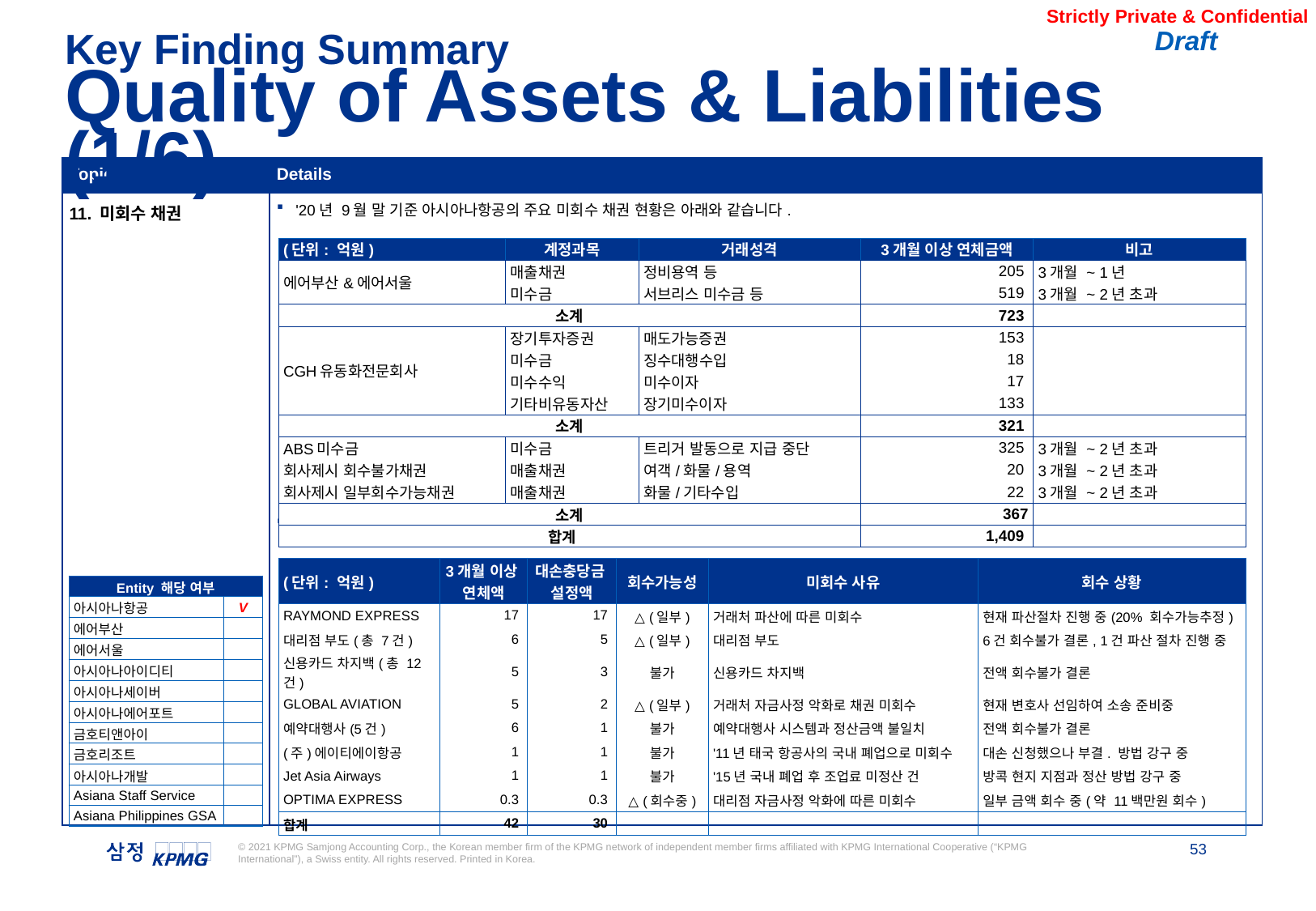

Key Finding Summary
Quality of Assets & Liabilities (1/6)
| Topic | Details |
| --- | --- |
| 11. 미회수 채권 | '20년 9월 말 기준 아시아나항공의 주요 미회수 채권 현황은 아래와 같습니다. 아시아나항공이 회수불가능 및 일부가능으로 분류하는 채권 중 '20년 9월 말 기준 잔액이 1천만원 이상인 내역은 아래와 같습니다. |
| (단위: 억원) | 계정과목 | 거래성격 | 3개월 이상 연체금액 | 비고 |
| --- | --- | --- | --- | --- |
| 에어부산&에어서울 | 매출채권 | 정비용역 등 | 205 | 3개월 ~ 1년 |
|  | 미수금 | 서브리스 미수금 등 | 519 | 3개월 ~ 2년 초과 |
| 소계 |  |  | 723 |  |
| CGH유동화전문회사 | 장기투자증권 | 매도가능증권 | 153 |  |
|  | 미수금 | 징수대행수입 | 18 |  |
|  | 미수수익 | 미수이자 | 17 |  |
|  | 기타비유동자산 | 장기미수이자 | 133 |  |
| 소계 |  |  | 321 |  |
| ABS미수금 | 미수금 | 트리거 발동으로 지급 중단 | 325 | 3개월 ~ 2년 초과 |
| 회사제시 회수불가채권 | 매출채권 | 여객/화물/용역 | 20 | 3개월 ~ 2년 초과 |
| 회사제시 일부회수가능채권 | 매출채권 | 화물/기타수입 | 22 | 3개월 ~ 2년 초과 |
| 소계 |  |  | 367 |  |
| 합계 |  |  | 1,409 |  |
| (단위: 억원) | 3개월 이상 연체액 | 대손충당금 설정액 | 회수가능성 | 미회수 사유 | 회수 상황 |
| --- | --- | --- | --- | --- | --- |
| RAYMOND EXPRESS | 17 | 17 | △ (일부) | 거래처 파산에 따른 미회수 | 현재 파산절차 진행 중(20% 회수가능추정) |
| 대리점 부도(총 7건) | 6 | 5 | △ (일부) | 대리점 부도 | 6건 회수불가 결론, 1건 파산 절차 진행 중 |
| 신용카드 차지백(총 12건) | 5 | 3 | 불가 | 신용카드 차지백 | 전액 회수불가 결론 |
| GLOBAL AVIATION | 5 | 2 | △ (일부) | 거래처 자금사정 악화로 채권 미회수 | 현재 변호사 선임하여 소송 준비중 |
| 예약대행사(5건) | 6 | 1 | 불가 | 예약대행사 시스템과 정산금액 불일치 | 전액 회수불가 결론 |
| (주)에이티에이항공 | 1 | 1 | 불가 | '11년 태국 항공사의 국내 폐업으로 미회수 | 대손 신청했으나 부결. 방법 강구 중 |
| Jet Asia Airways | 1 | 1 | 불가 | '15년 국내 폐업 후 조업료 미정산 건 | 방콕 현지 지점과 정산 방법 강구 중 |
| OPTIMA EXPRESS | 0.3 | 0.3 | △ (회수중) | 대리점 자금사정 악화에 따른 미회수 | 일부 금액 회수 중(약 11백만원 회수) |
| 합계 | 42 | 30 |  |  |  |
| Entity 해당 여부 |  |
| --- | --- |
| 아시아나항공 | V |
| 에어부산 |  |
| 에어서울 |  |
| 아시아나아이디티 |  |
| 아시아나세이버 |  |
| 아시아나에어포트 |  |
| 금호티앤아이 |  |
| 금호리조트 |  |
| 아시아나개발 |  |
| Asiana Staff Service |  |
| Asiana Philippines GSA |  |